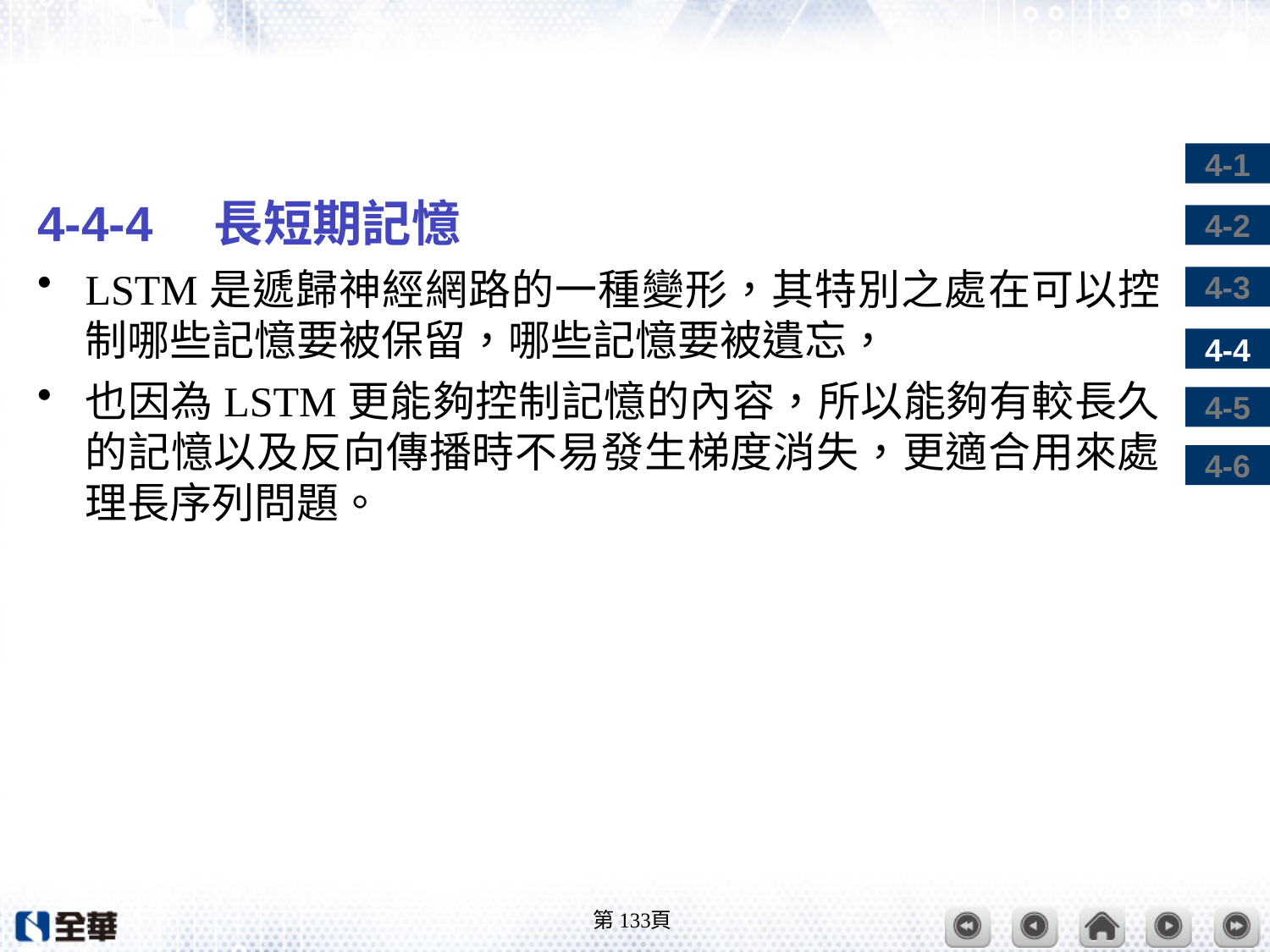

#
4-4-4　長短期記憶
LSTM是遞歸神經網路的一種變形，其特別之處在可以控制哪些記憶要被保留，哪些記憶要被遺忘，
也因為LSTM更能夠控制記憶的內容，所以能夠有較長久的記憶以及反向傳播時不易發生梯度消失，更適合用來處理長序列問題。